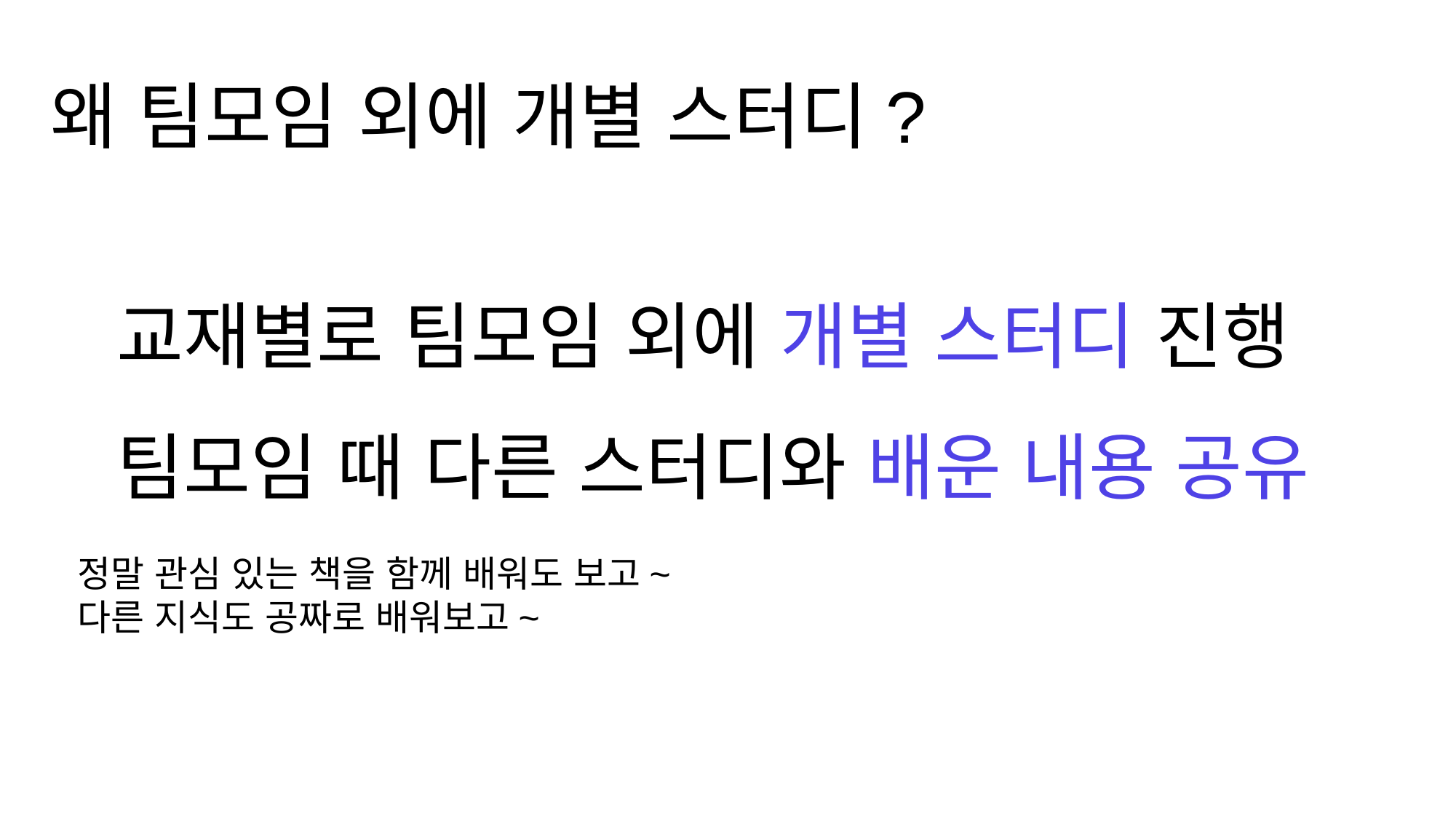

왜 팀모임 외에 개별 스터디?
교재별로 팀모임 외에 개별 스터디 진행
팀모임 때 다른 스터디와 배운 내용 공유
정말 관심 있는 책을 함께 배워도 보고~
다른 지식도 공짜로 배워보고~